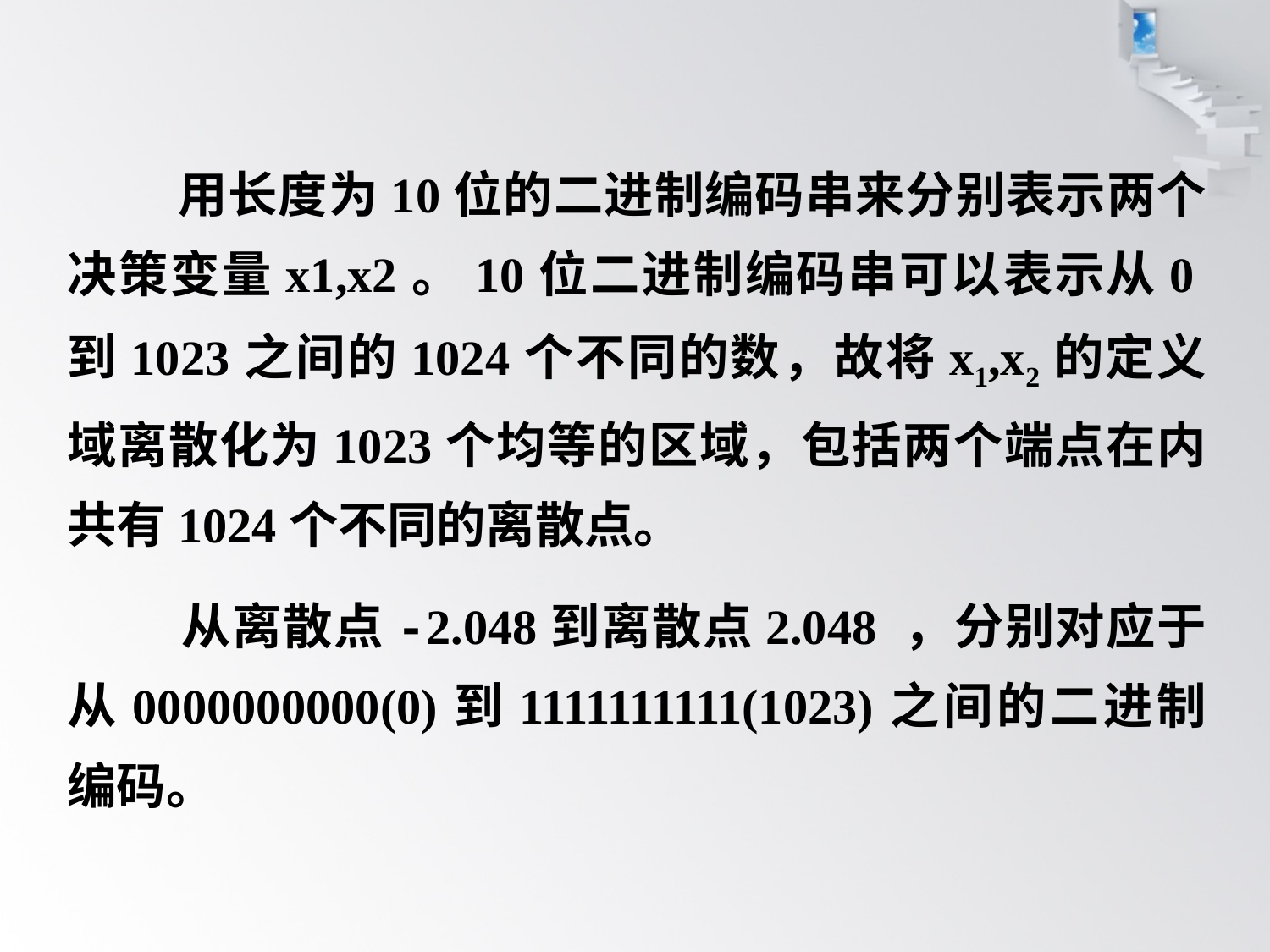

用长度为10位的二进制编码串来分别表示两个决策变量x1,x2。10位二进制编码串可以表示从0到1023之间的1024个不同的数，故将x1,x2的定义域离散化为1023个均等的区域，包括两个端点在内共有1024个不同的离散点。
        从离散点-2.048到离散点2.048 ，分别对应于从0000000000(0)到1111111111(1023)之间的二进制编码。